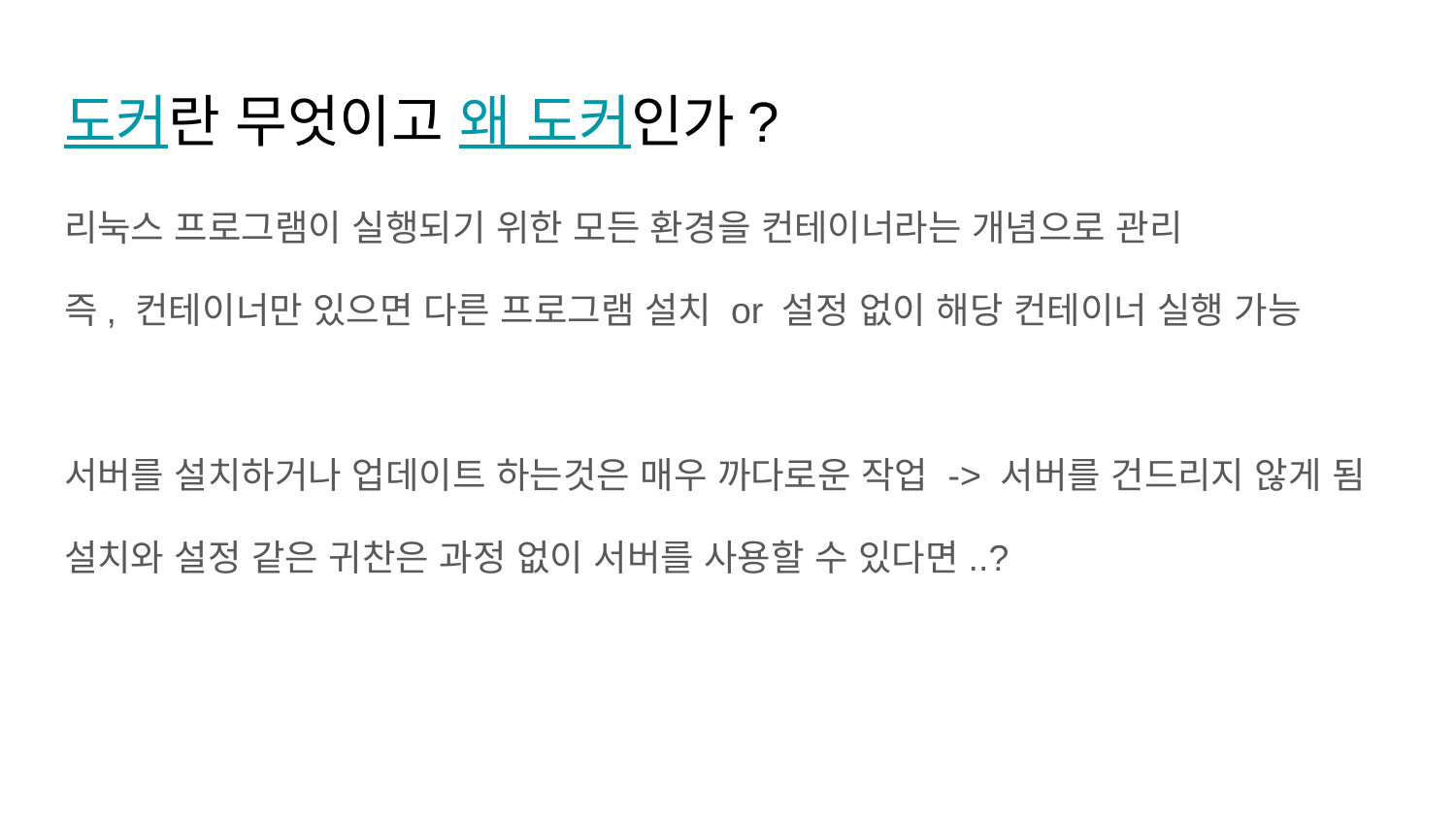

# 도커란 무엇이고 왜 도커인가?
리눅스 프로그램이 실행되기 위한 모든 환경을 컨테이너라는 개념으로 관리
즉, 컨테이너만 있으면 다른 프로그램 설치 or 설정 없이 해당 컨테이너 실행 가능

서버를 설치하거나 업데이트 하는것은 매우 까다로운 작업 -> 서버를 건드리지 않게 됨
설치와 설정 같은 귀찬은 과정 없이 서버를 사용할 수 있다면..?